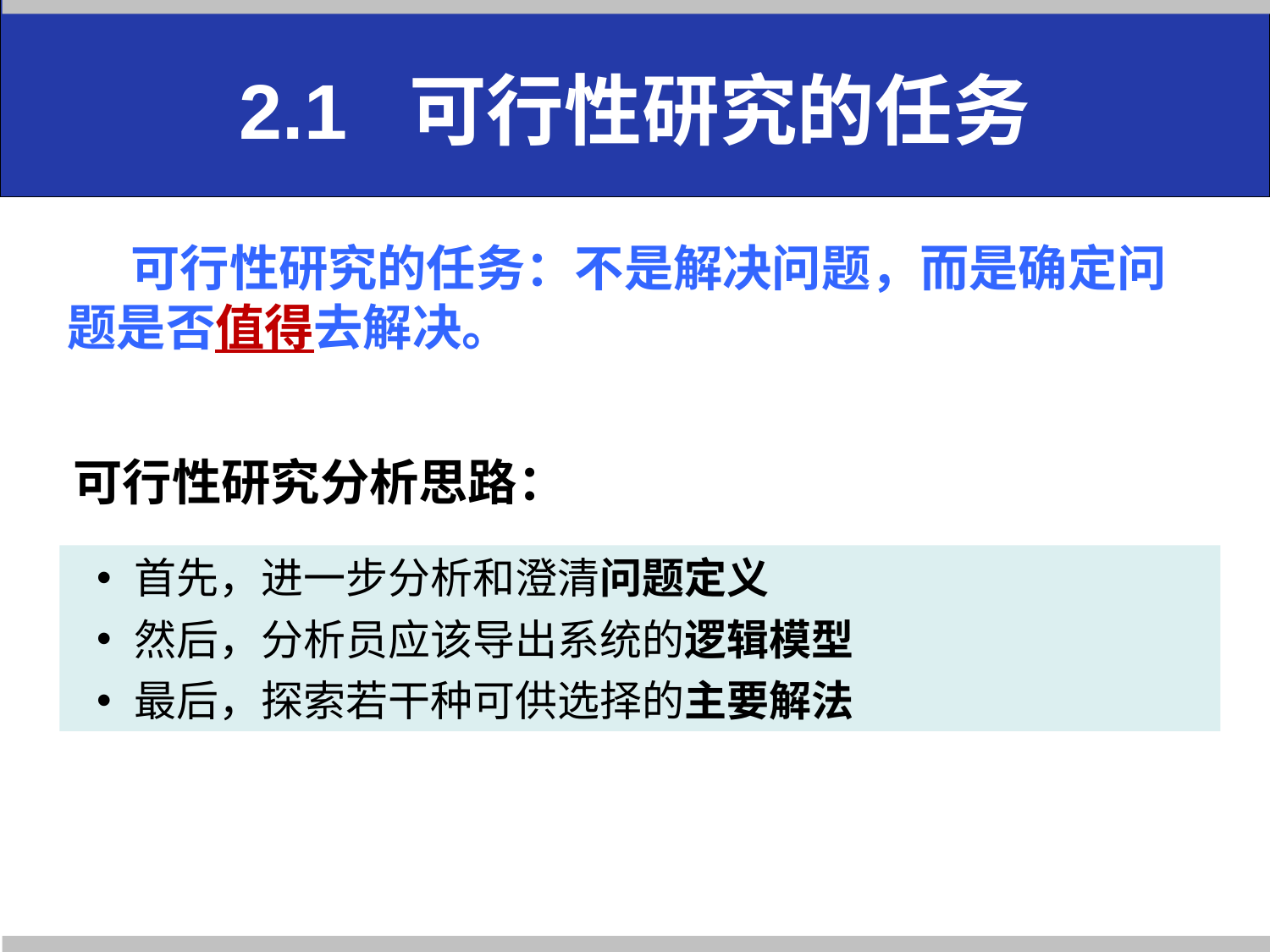

# 2.1  可行性研究的任务
可行性研究的任务：不是解决问题，而是确定问题是否值得去解决。
可行性研究分析思路：
首先，进一步分析和澄清问题定义
然后，分析员应该导出系统的逻辑模型
最后，探索若干种可供选择的主要解法